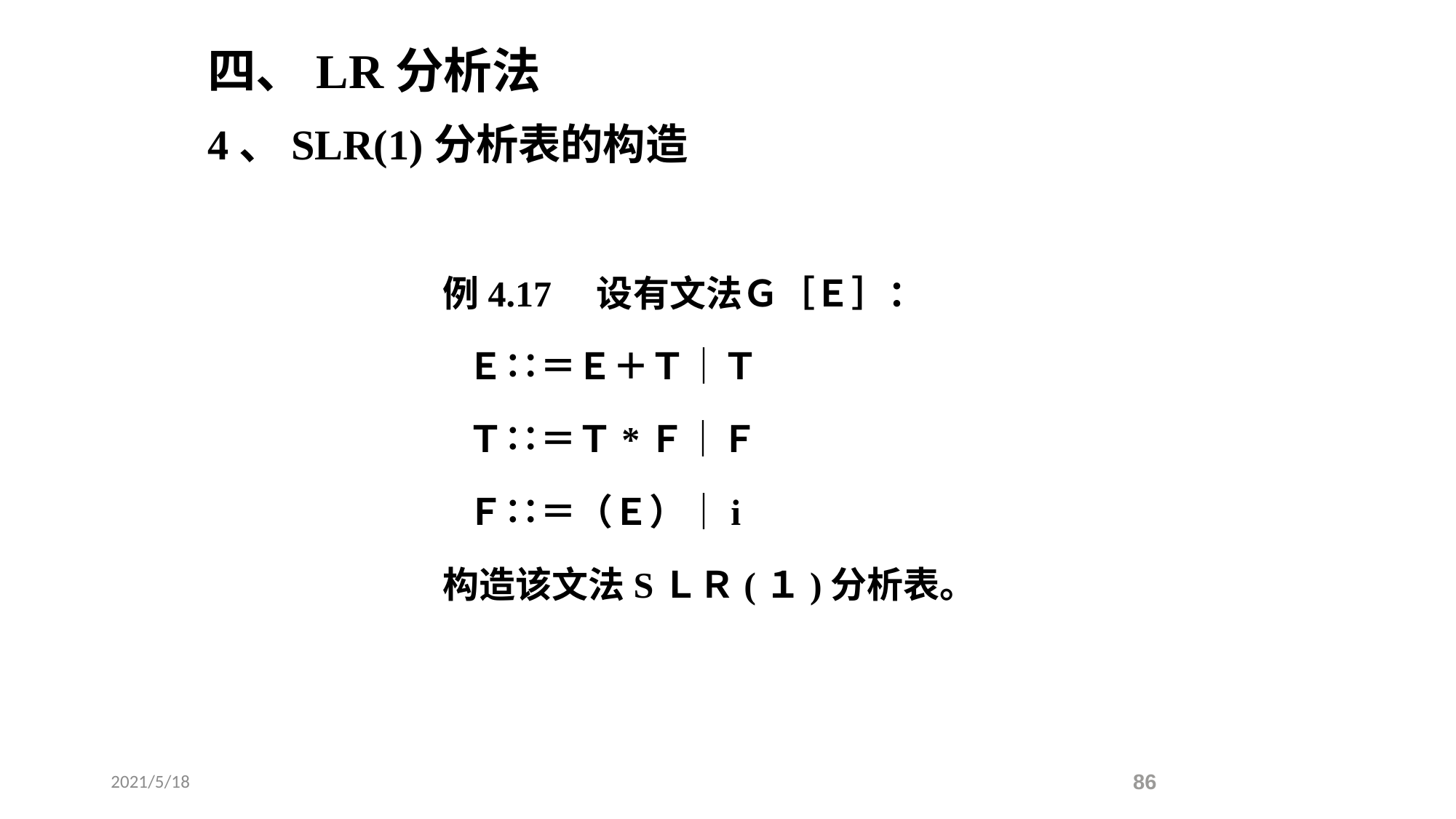

四、LR分析法
4、SLR(1)分析表的构造

     例4.17    设有文法Ｇ［Ｅ］：
        Ｅ∷＝Ｅ＋Ｔ｜Ｔ
        Ｔ∷＝Ｔ*Ｆ｜Ｆ
        Ｆ∷＝（Ｅ）｜i
     构造该文法SＬＲ(１)分析表。
2021/5/18
86